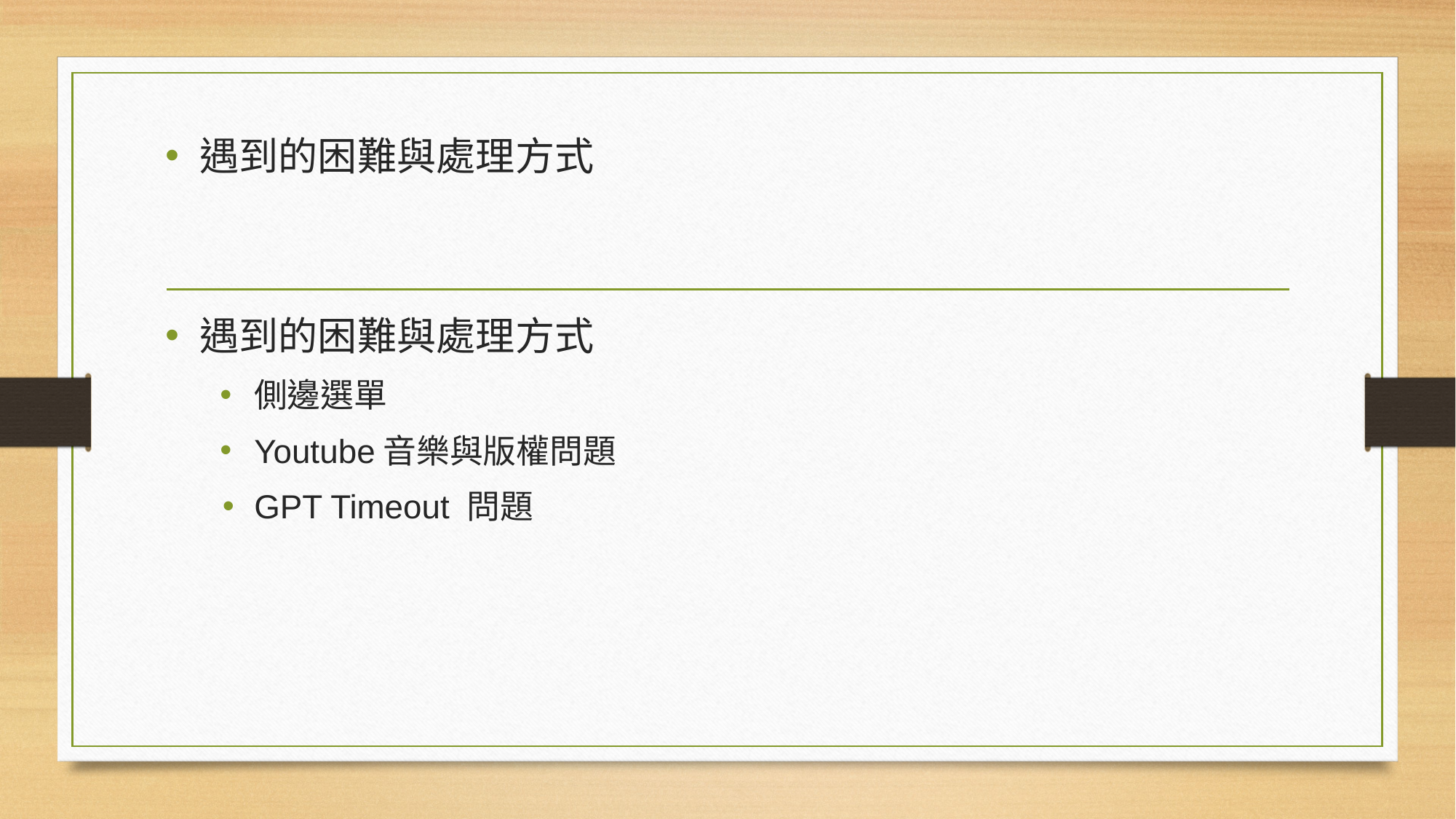

# 遇到的困難與處理方式

遇到的困難與處理方式
側邊選單
Youtube音樂與版權問題
GPT Timeout 問題